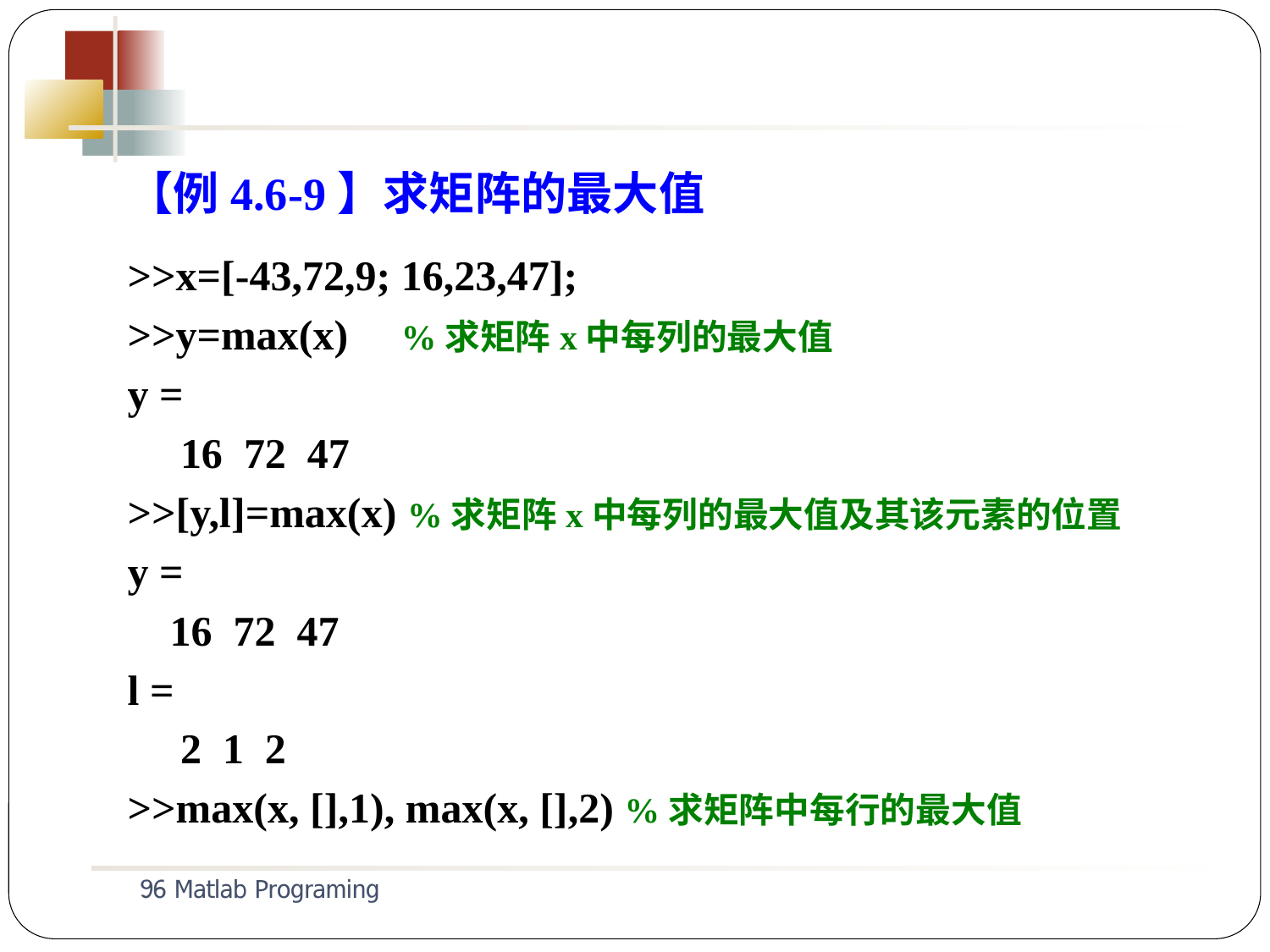

【例4.6-9】求矩阵的最大值
>>x=[-43,72,9; 16,23,47];
>>y=max(x)     %求矩阵x中每列的最大值
y =
     16  72  47
>>[y,l]=max(x) %求矩阵x中每列的最大值及其该元素的位置
y =
    16  72  47
l =
     2  1  2
>>max(x, [],1), max(x, [],2) %求矩阵中每行的最大值
96 Matlab Programing